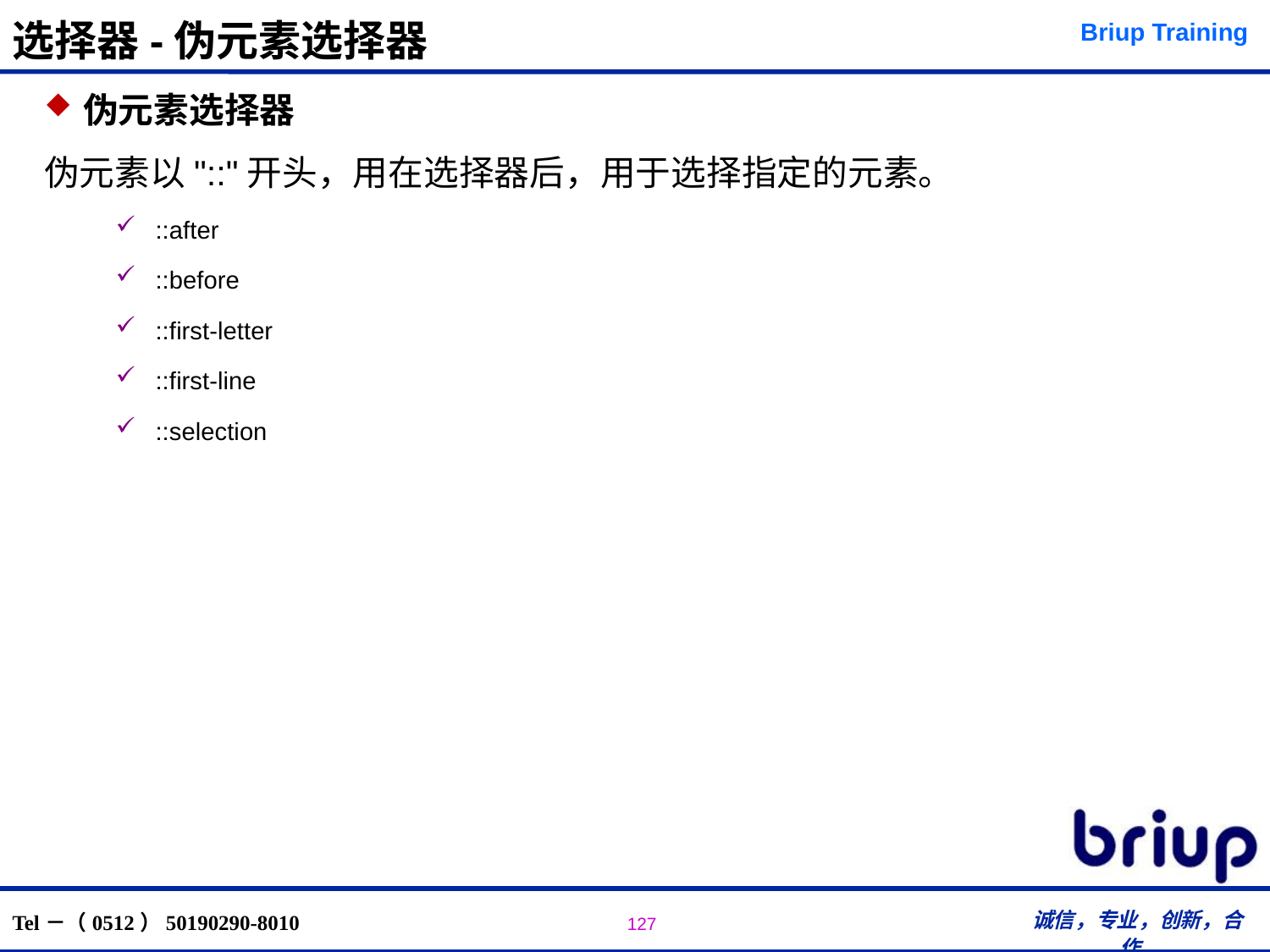

# 选择器-伪元素选择器
伪元素选择器
伪元素以"::"开头，用在选择器后，用于选择指定的元素。
::after
::before
::first-letter
::first-line
::selection